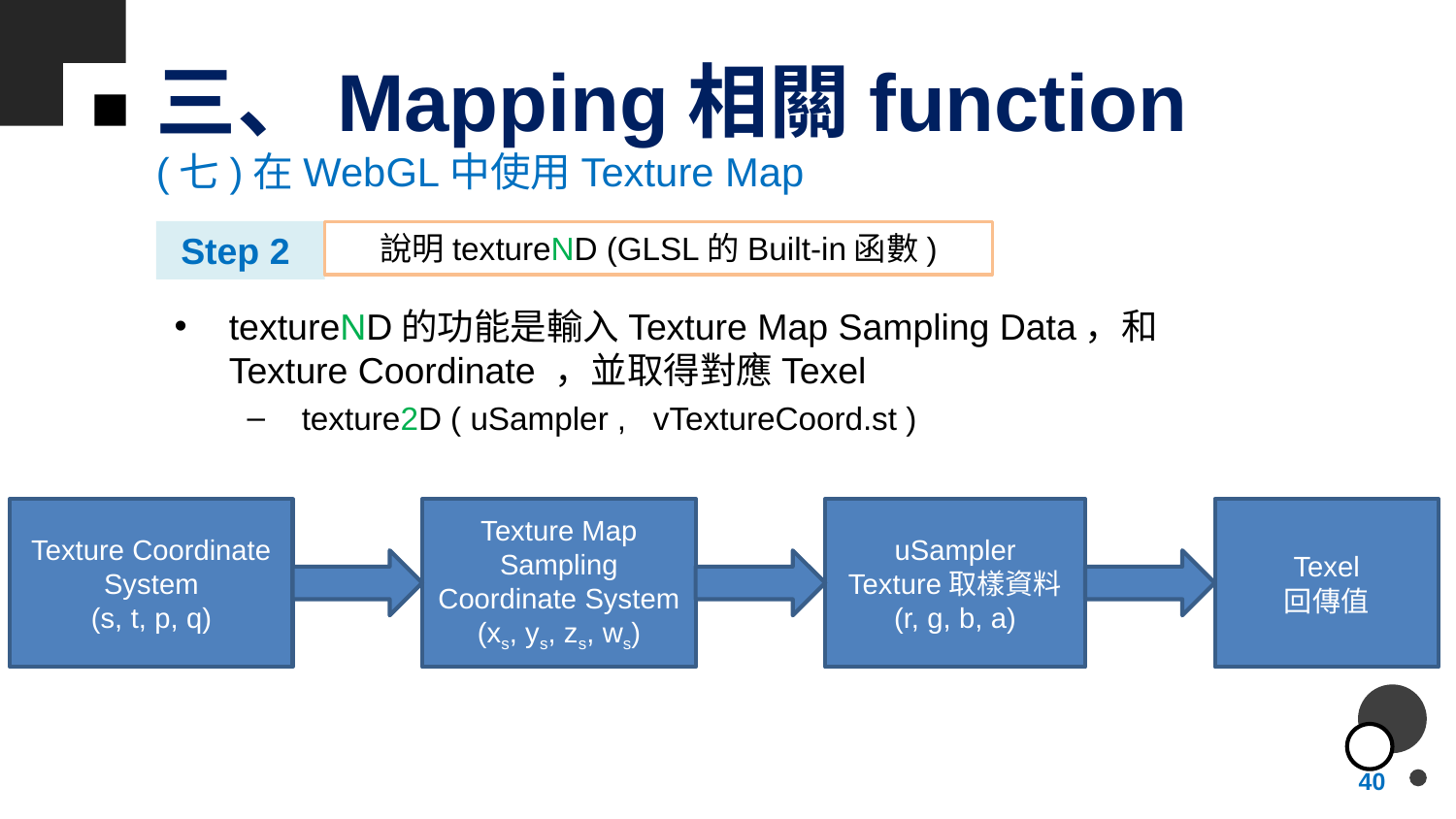

# 三、Mapping相關function
(七)在WebGL中使用Texture Map
Step 2
說明textureND (GLSL的Built-in函數)
textureND的功能是輸入Texture Map Sampling Data，和Texture Coordinate ，並取得對應Texel
texture2D ( uSampler ,   vTextureCoord.st )
Texture Coordinate System
(s, t, p, q)
Texture Map Sampling Coordinate System
(xs, ys, zs, ws)
uSampler
Texture取樣資料
(r, g, b, a)
Texel
回傳值

40